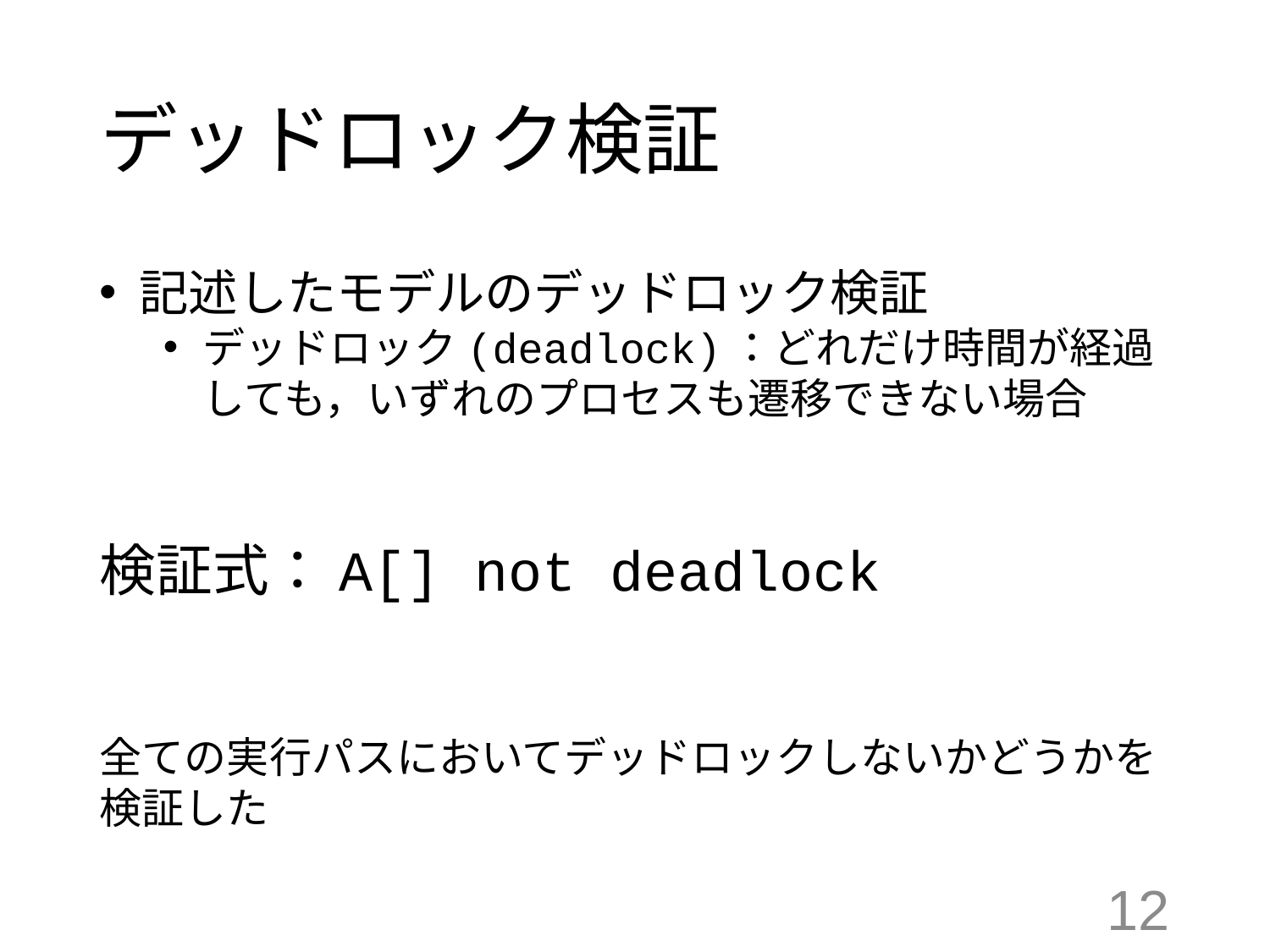

# デッドロック検証
記述したモデルのデッドロック検証
デッドロック(deadlock)：どれだけ時間が経過しても，いずれのプロセスも遷移できない場合
検証式：A[] not deadlock
全ての実行パスにおいてデッドロックしないかどうかを検証した
12